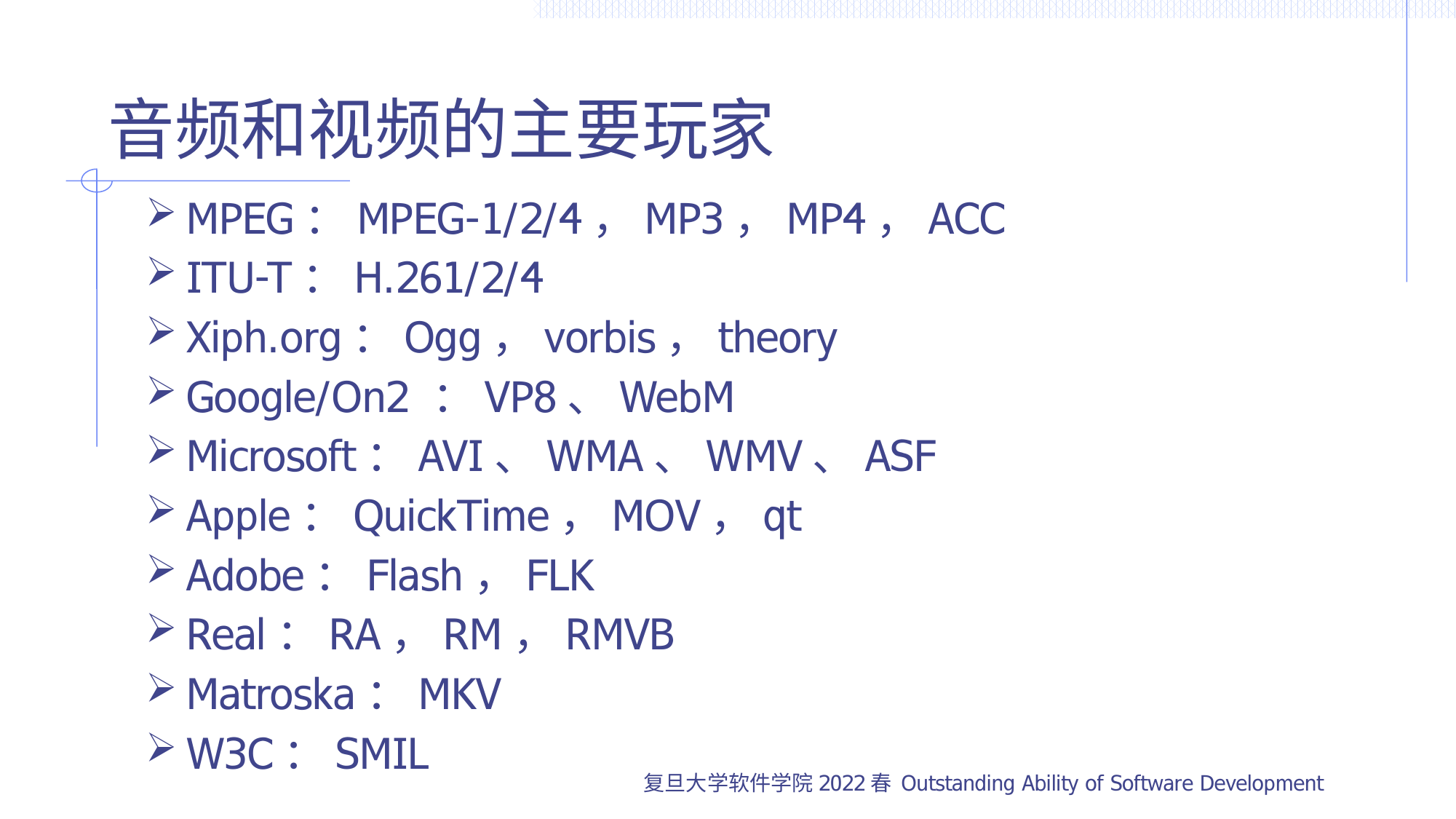

# 音频和视频的主要玩家
MPEG：MPEG-1/2/4，MP3，MP4，ACC
ITU-T：H.261/2/4
Xiph.org：Ogg，vorbis，theory
Google/On2 ：VP8、WebM
Microsoft：AVI、WMA、WMV、ASF
Apple：QuickTime，MOV，qt
Adobe：Flash，FLK
Real：RA，RM，RMVB
Matroska：MKV
W3C：SMIL